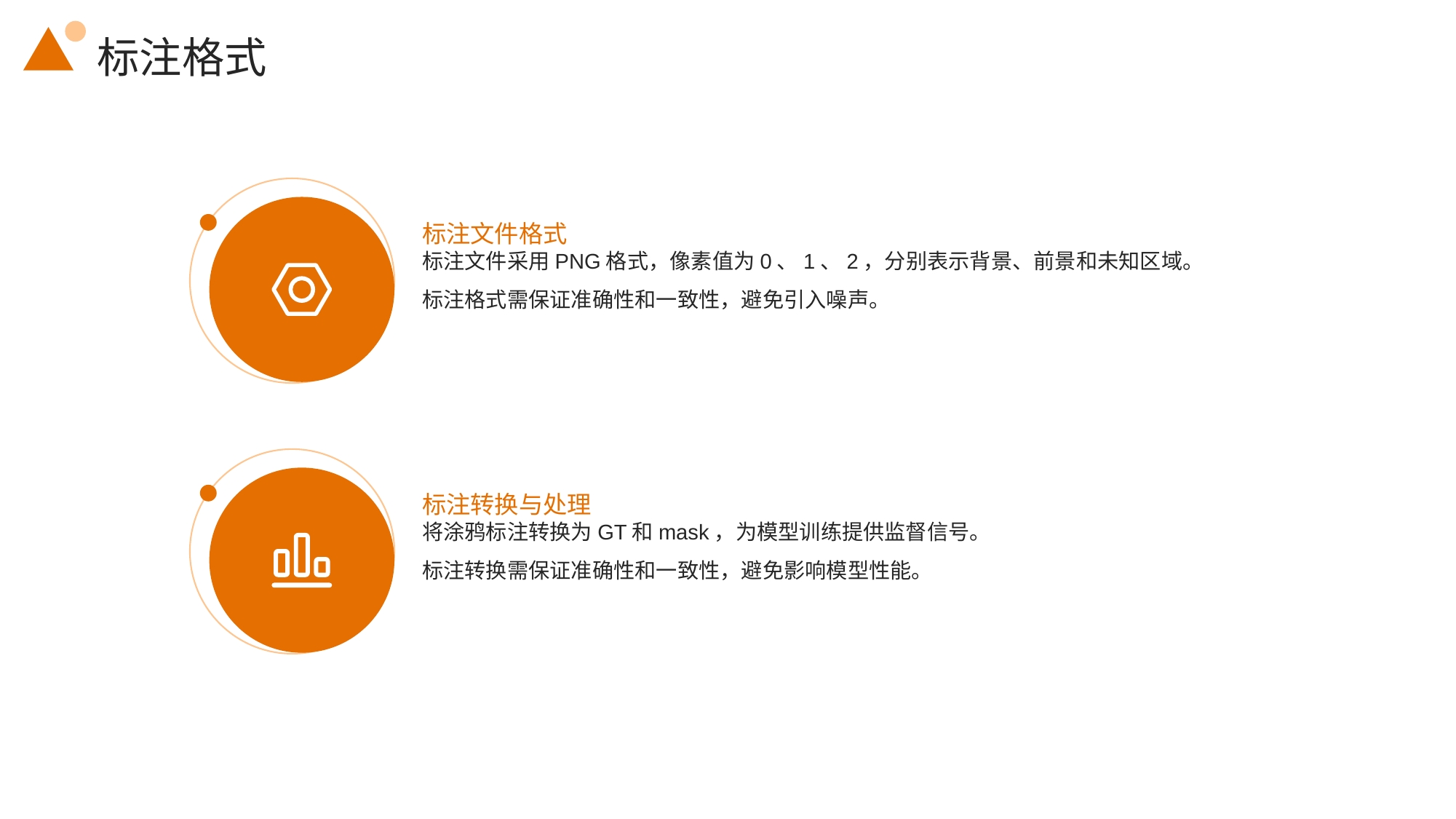

标注格式

标注文件格式

标注文件采用PNG格式，像素值为0、1、2，分别表示背景、前景和未知区域。
标注格式需保证准确性和一致性，避免引入噪声。

标注转换与处理

将涂鸦标注转换为GT和mask，为模型训练提供监督信号。
标注转换需保证准确性和一致性，避免影响模型性能。